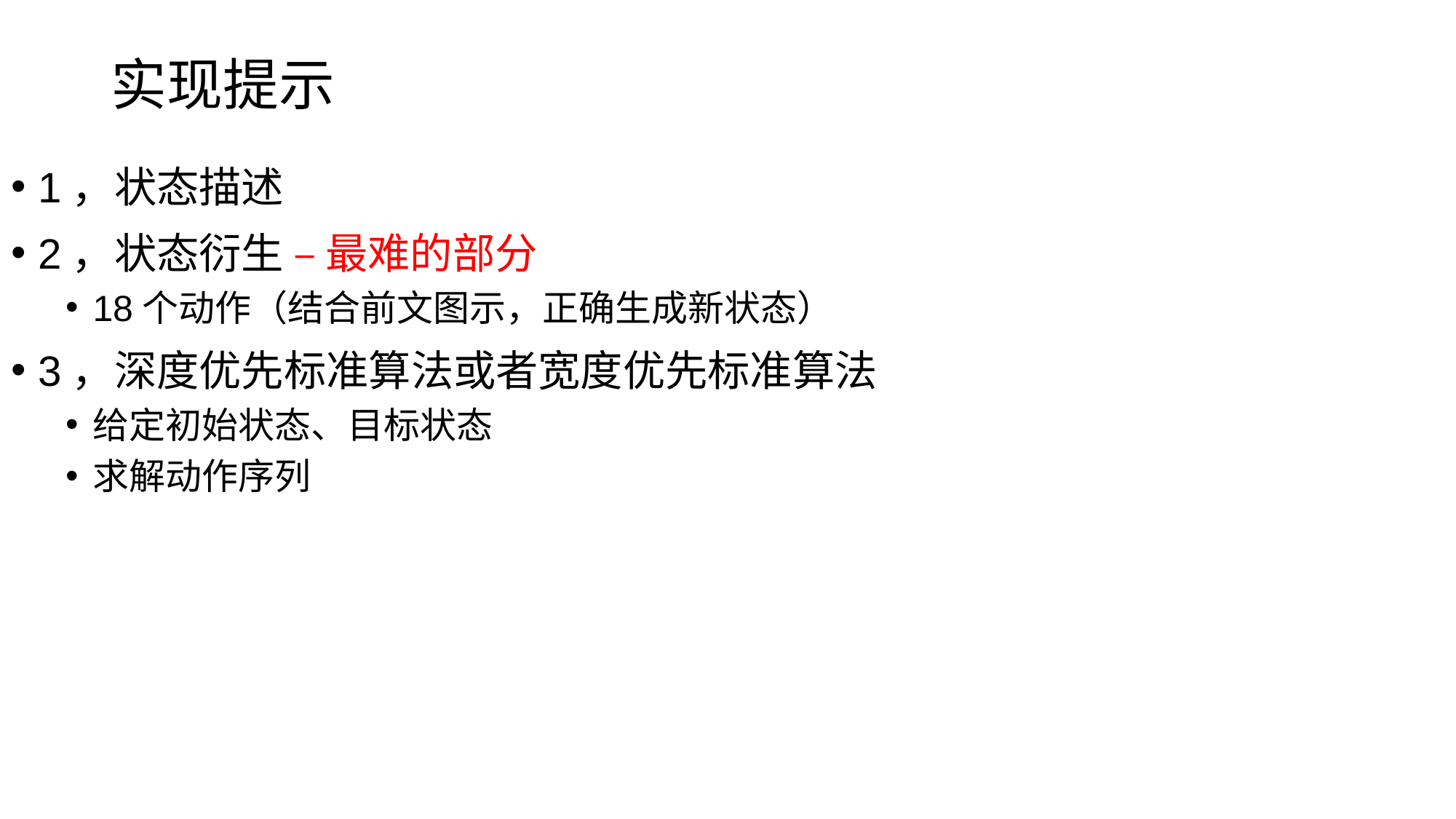

# 实现提示
1，状态描述
2，状态衍生 – 最难的部分
18个动作（结合前文图示，正确生成新状态）
3，深度优先标准算法或者宽度优先标准算法
给定初始状态、目标状态
求解动作序列